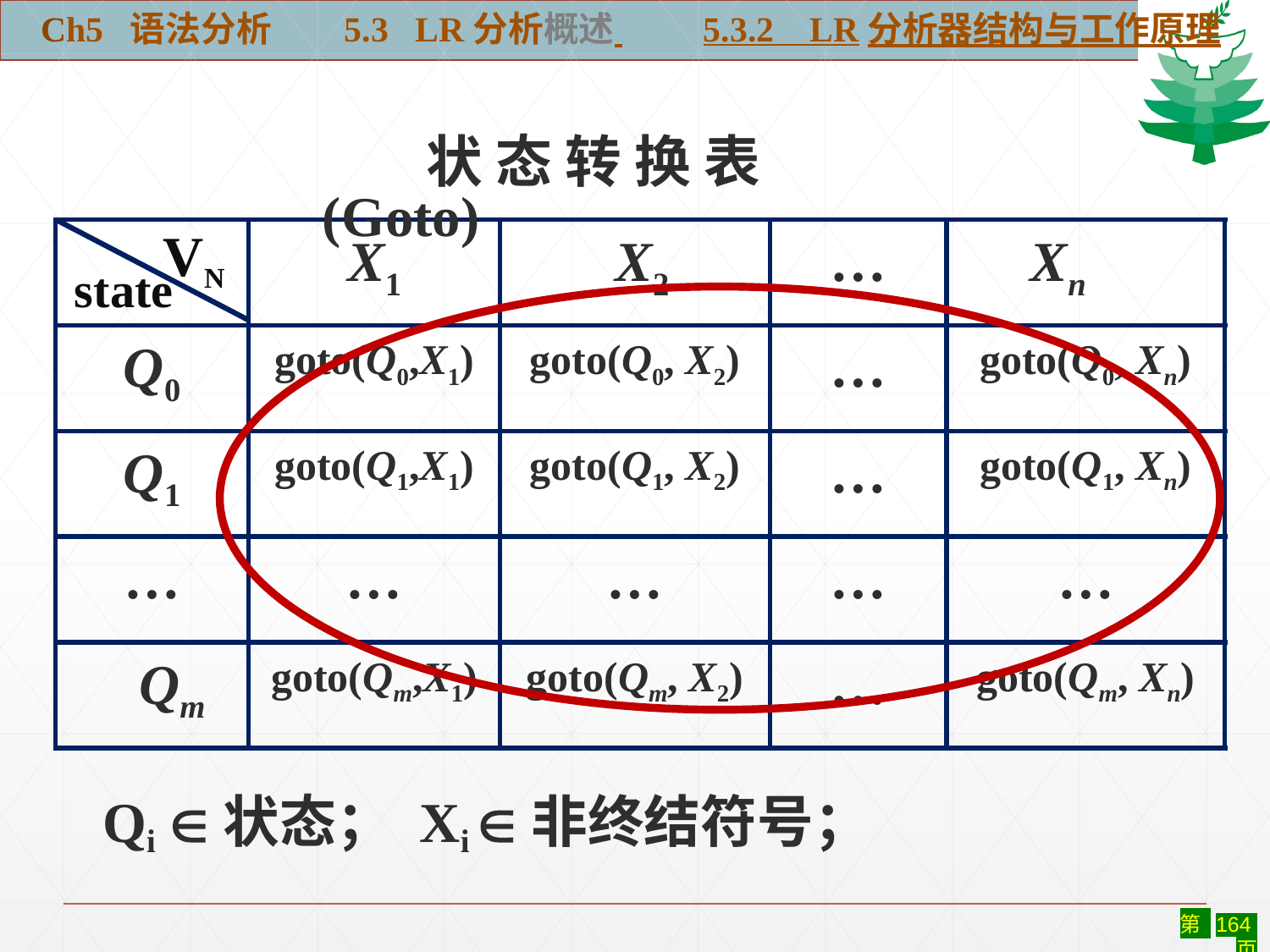

Ch5  语法分析        5.3   LR分析概述          5.3.2    LR分析器结构与工作原理
       状 态 转 换 表  (Goto)
VN
|  | X1 | X2 | … | Xn |
| --- | --- | --- | --- | --- |
| Q0 | goto(Q0,X1) | goto(Q0, X2) | … | goto(Q0, Xn) |
| Q1 | goto(Q1,X1) | goto(Q1, X2) | … | goto(Q1, Xn) |
| … | … | … | … | … |
| Qm | goto(Qm,X1) | goto(Qm, X2) | … | goto(Qm, Xn) |

 state

Qi ∈状态； Xi ∈非终结符号；